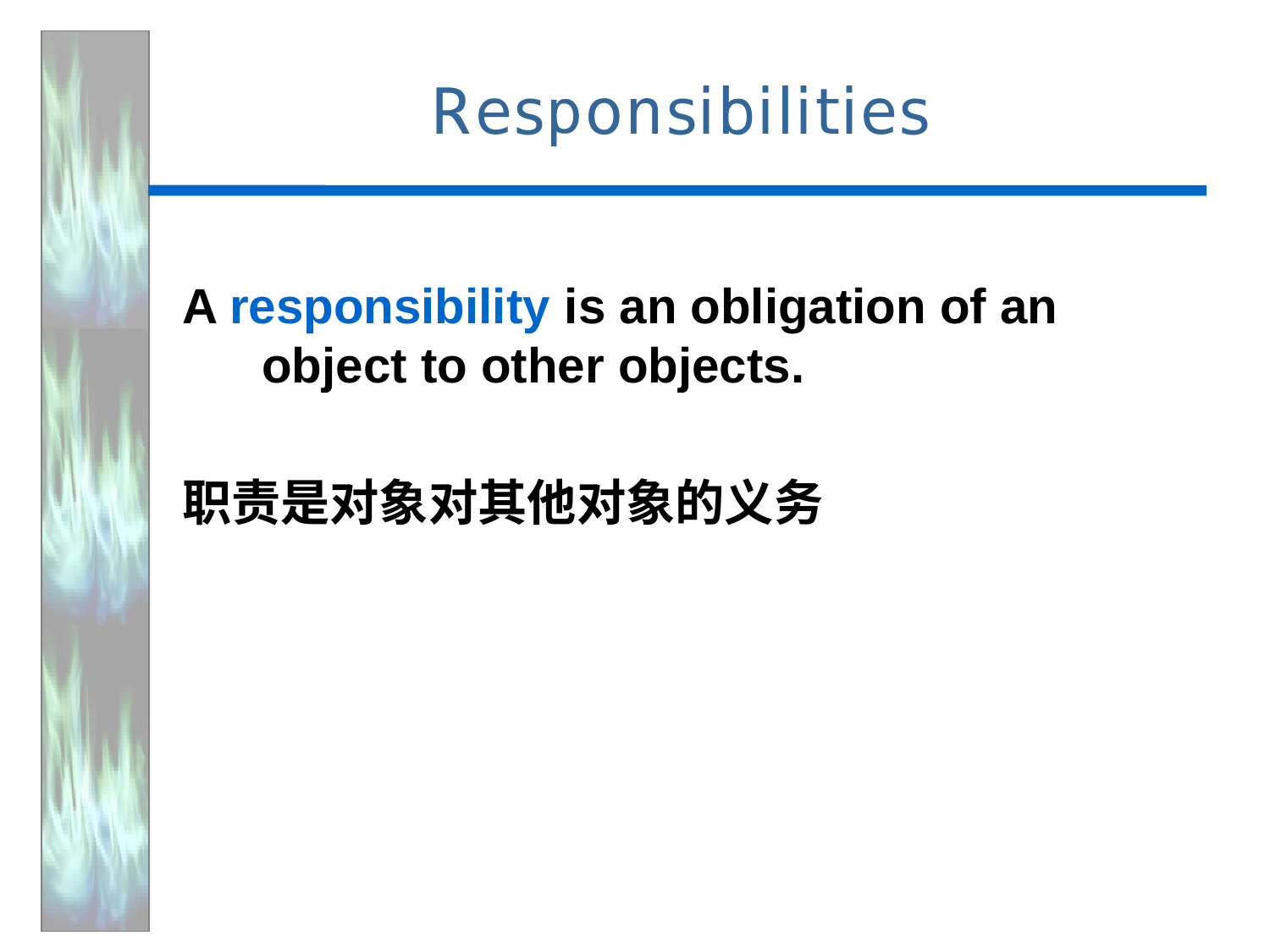

# Responsibilities

A responsibility is an obligation of an  object to other objects.

职责是对象对其他对象的义务